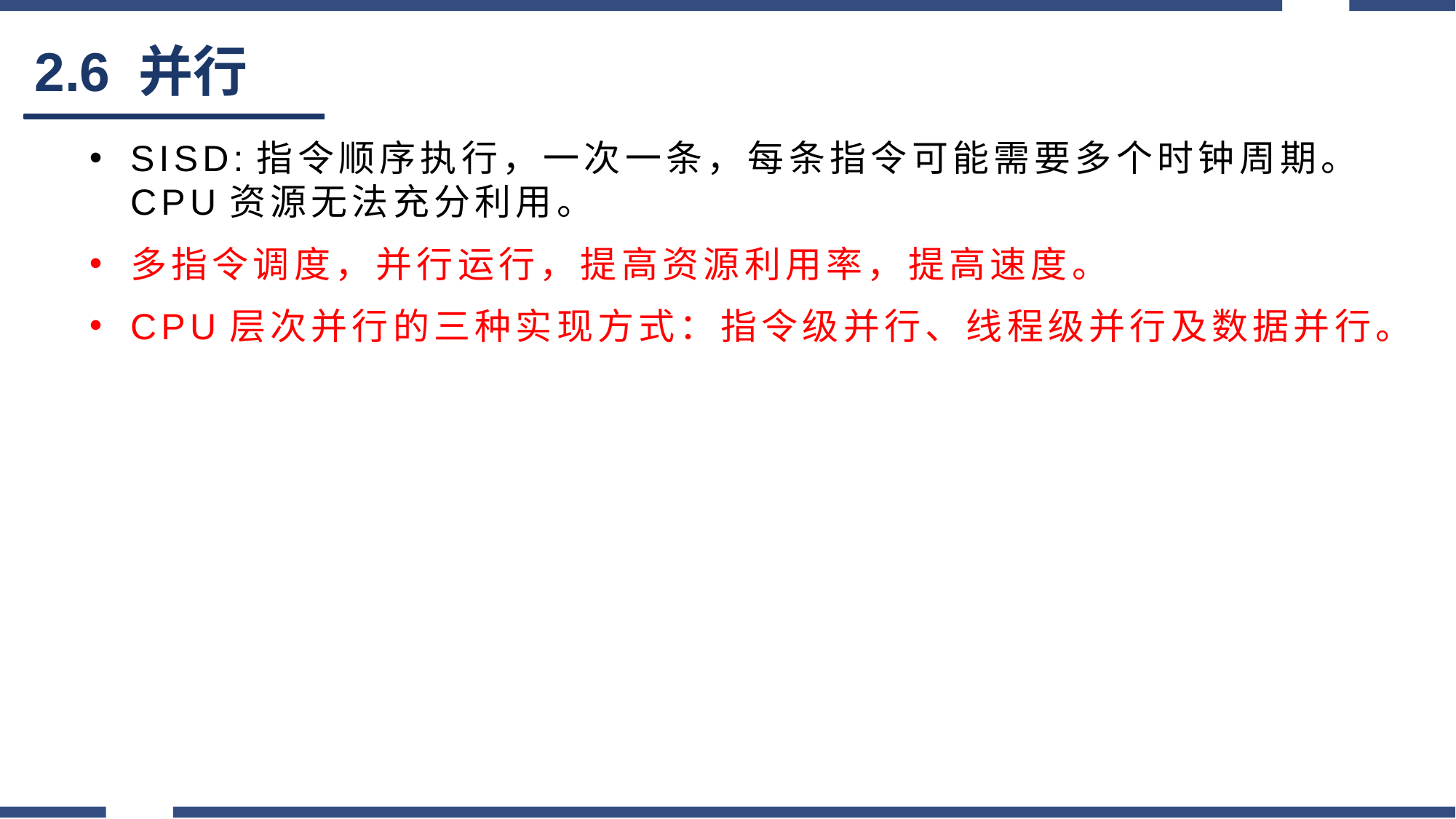

# 2.6 并行
SISD:指令顺序执行，一次一条，每条指令可能需要多个时钟周期。CPU资源无法充分利用。
多指令调度，并行运行，提高资源利用率，提高速度。
CPU层次并行的三种实现方式：指令级并行、线程级并行及数据并行。